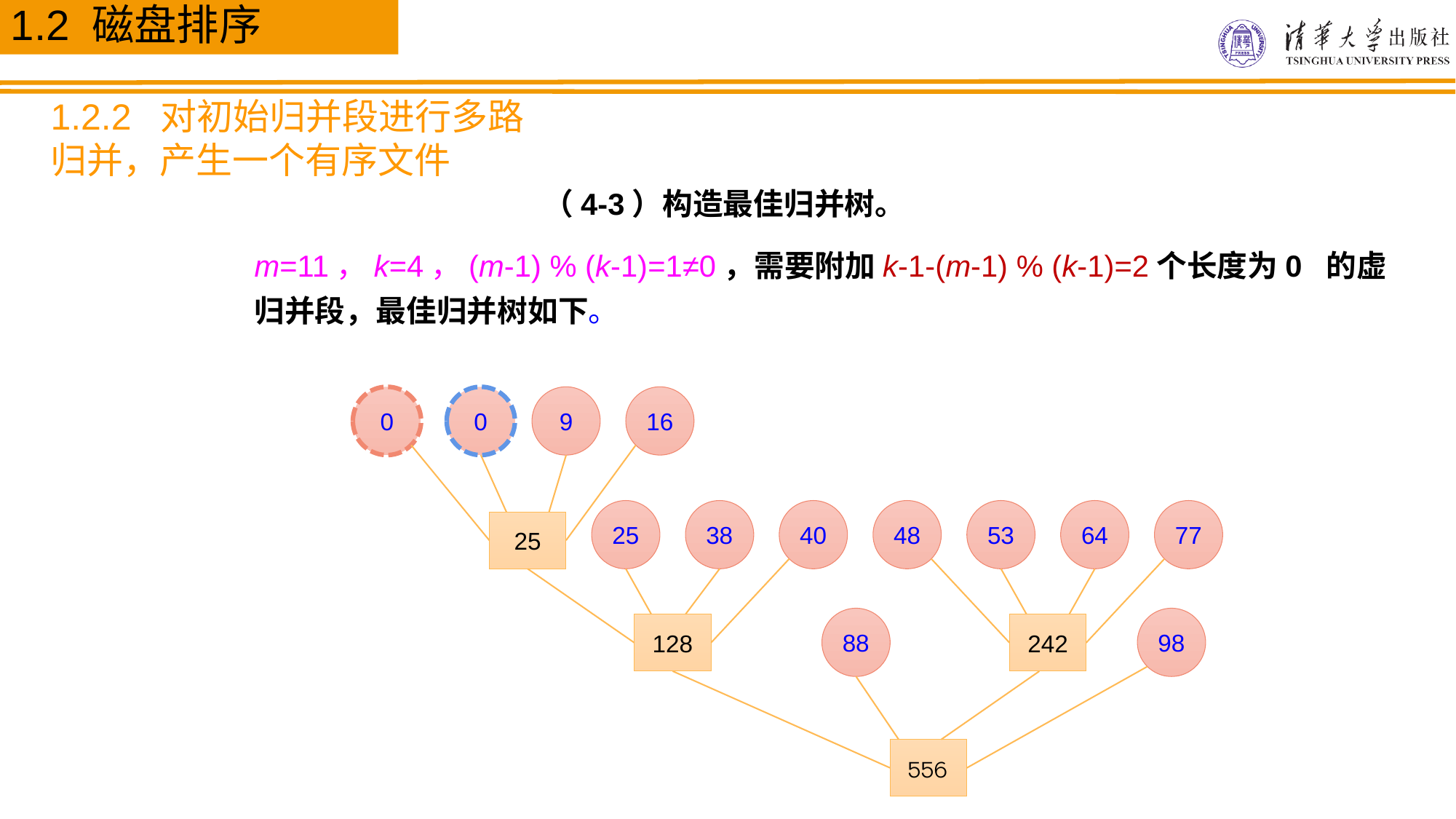

1.2 磁盘排序
1.2.2  对初始归并段进行多路归并，产生一个有序文件
（4-3）构造最佳归并树。
m=11，k=4，(m-1) % (k-1)=1≠0，需要附加k-1-(m-1) % (k-1)=2个长度为0  的虚归并段，最佳归并树如下。
0
0
9
16
25
25
38
40
128
48
53
64
77
242
88
98
556